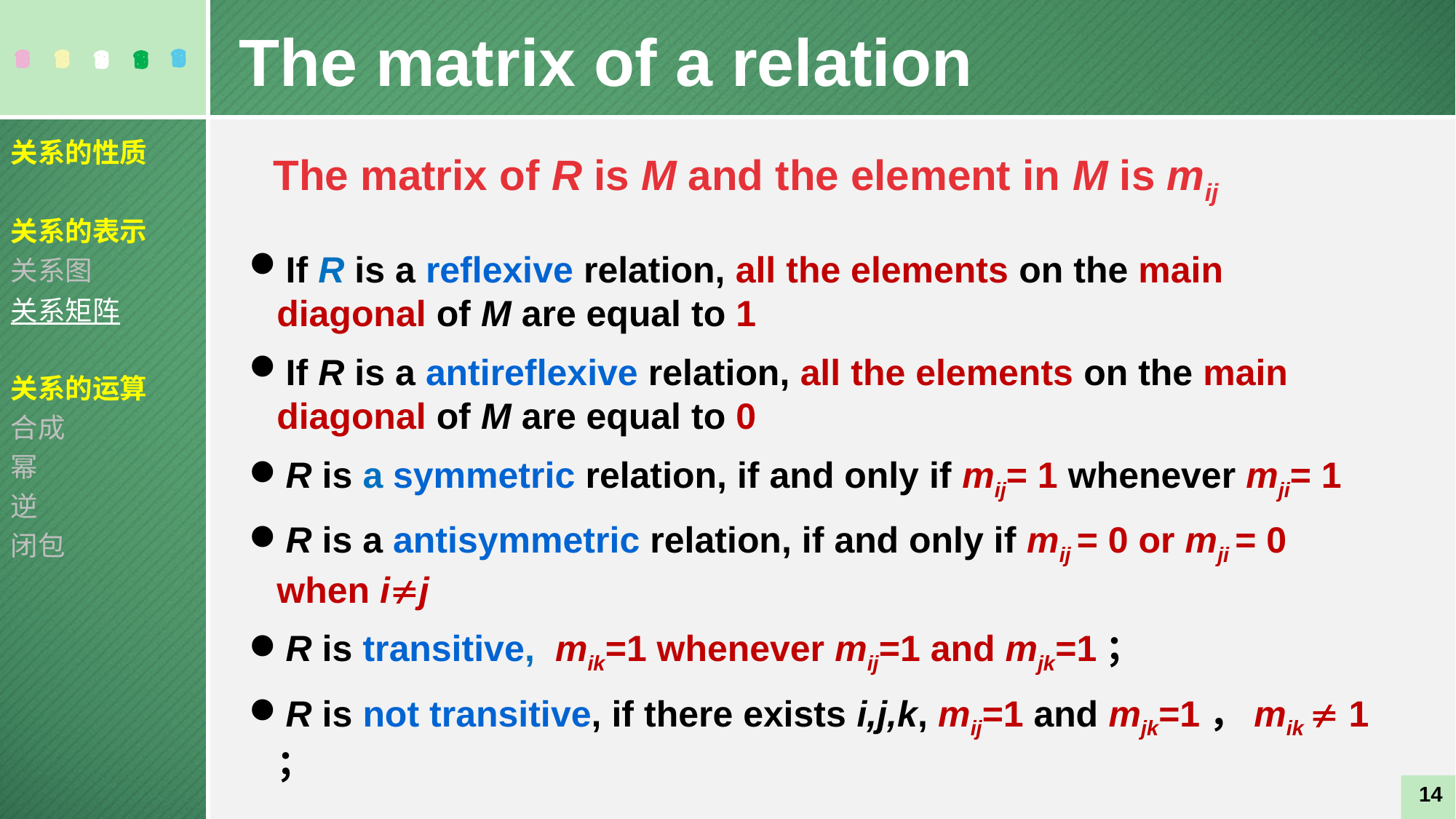

The matrix of a relation

关系的性质

关系的表示
关系图
关系矩阵

关系的运算
合成
幂
逆
闭包

The matrix of R is M and the element in M is mij
If R is a reflexive relation, all the elements on the main diagonal of M are equal to 1
If R is a antireflexive relation, all the elements on the main diagonal of M are equal to 0
R is a symmetric relation, if and only if mij= 1 whenever mji= 1
R is a antisymmetric relation, if and only if mij = 0 or mji = 0 when i≠j
R is transitive,  mik=1 whenever mij=1 and mjk=1；
R is not transitive, if there exists i,j,k, mij=1 and mjk=1，mik ≠ 1 ；

14